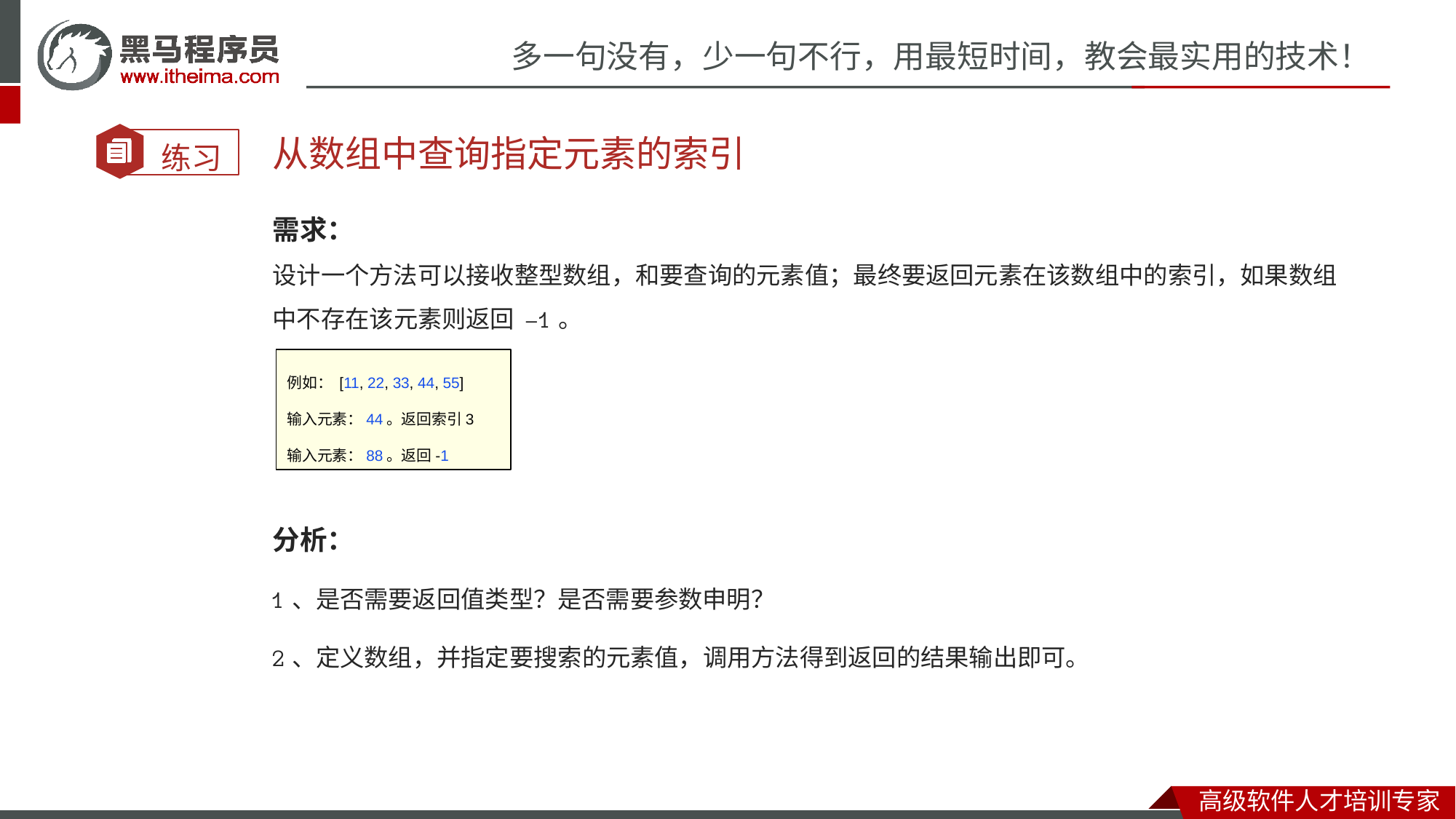

从数组中查询指定元素的索引
需求：
设计一个方法可以接收整型数组，和要查询的元素值；最终要返回元素在该数组中的索引，如果数组中不存在该元素则返回 -1。

例如： [11, 22, 33, 44, 55]
输入元素：44。返回索引3
输入元素：88。返回-1
分析：
1、是否需要返回值类型？是否需要参数申明？
2、定义数组，并指定要搜索的元素值，调用方法得到返回的结果输出即可。